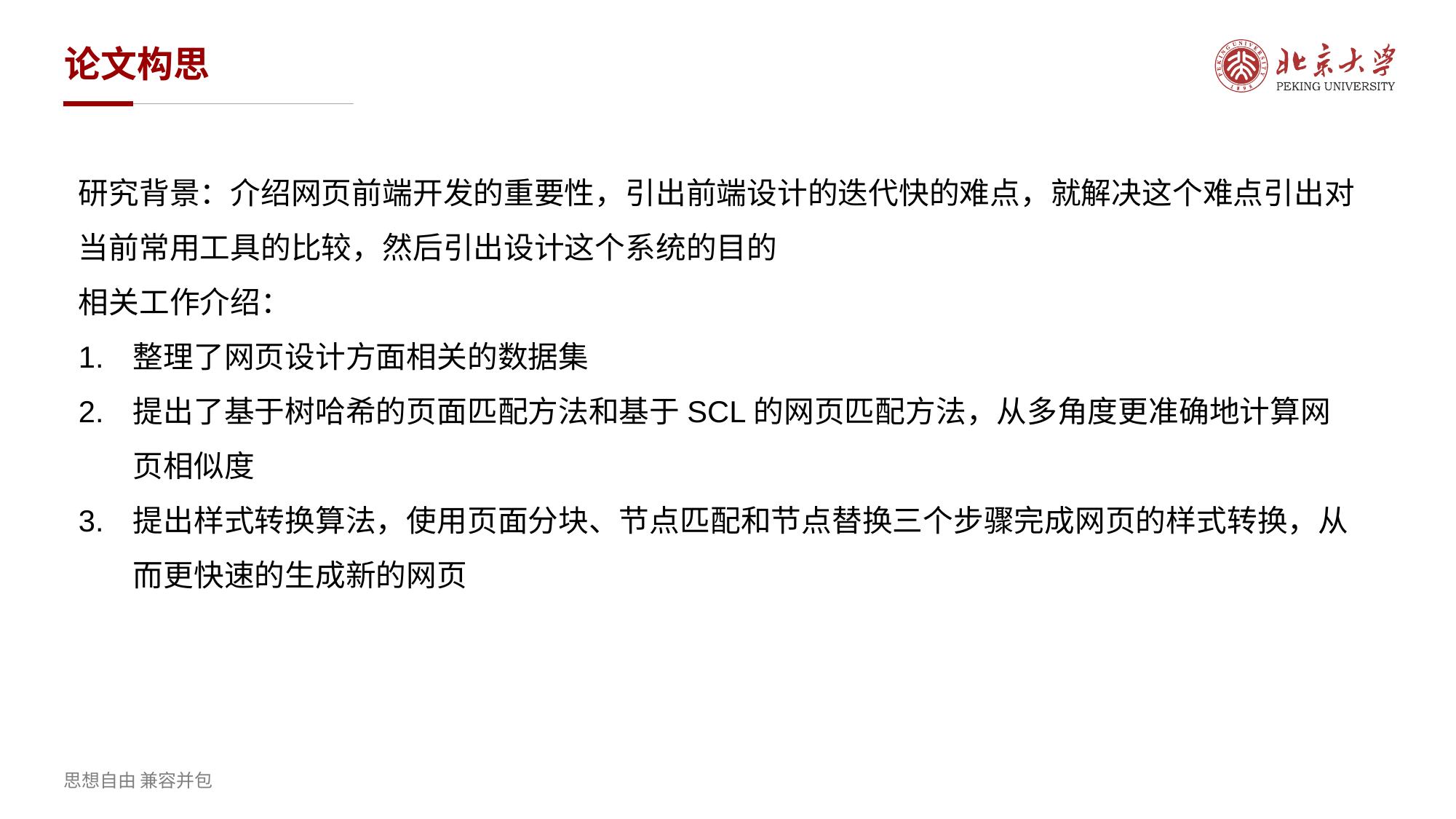

论文构思
研究背景：介绍网页前端开发的重要性，引出前端设计的迭代快的难点，就解决这个难点引出对当前常用工具的比较，然后引出设计这个系统的目的
相关工作介绍：
整理了网页设计方面相关的数据集
提出了基于树哈希的页面匹配方法和基于SCL的网页匹配方法，从多角度更准确地计算网页相似度
提出样式转换算法，使用页面分块、节点匹配和节点替换三个步骤完成网页的样式转换，从而更快速的生成新的网页